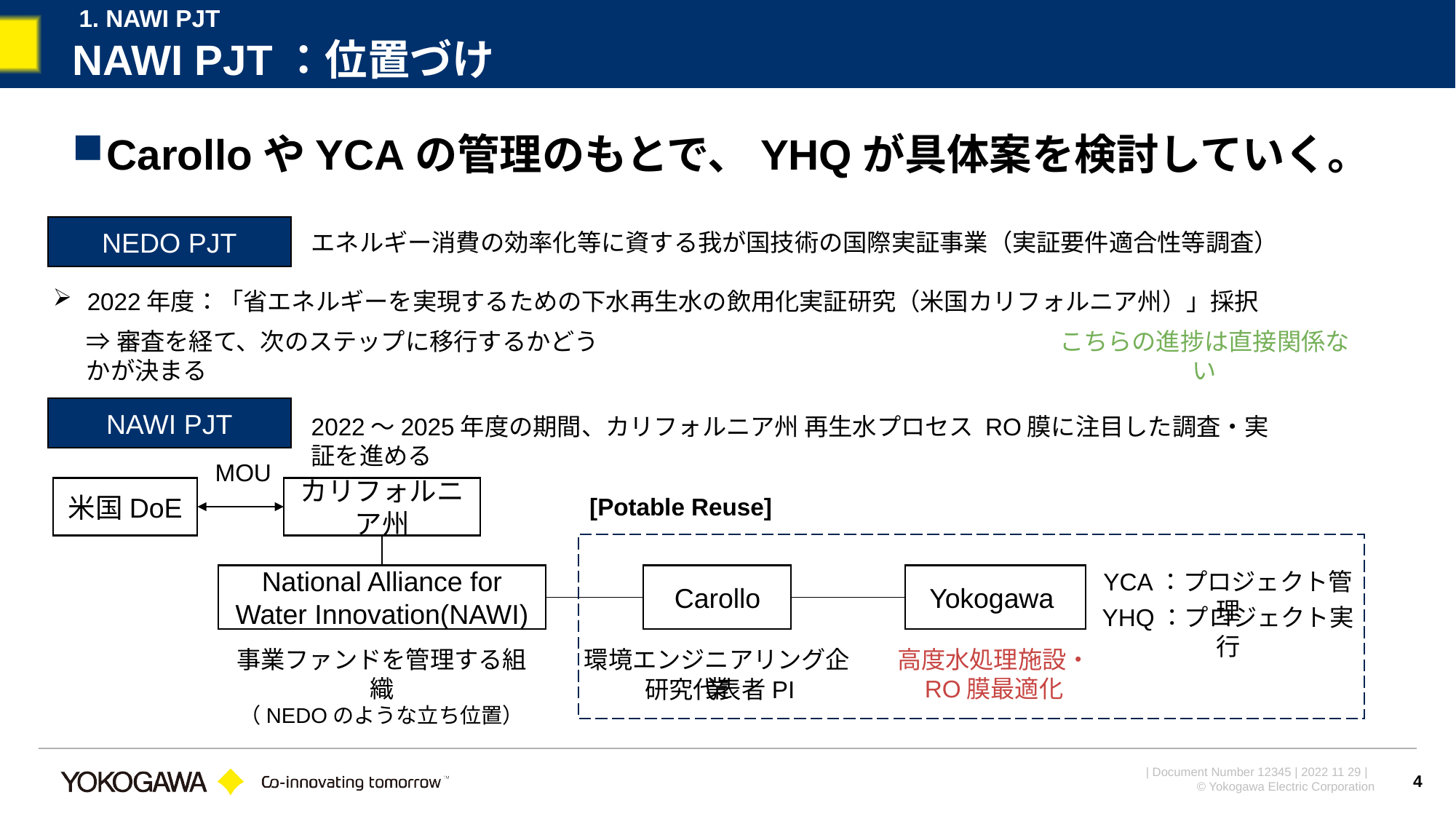

1. NAWI PJT
# NAWI PJT：位置づけ
CarolloやYCAの管理のもとで、YHQが具体案を検討していく。

NEDO PJT
エネルギー消費の効率化等に資する我が国技術の国際実証事業（実証要件適合性等調査）
2022年度：「省エネルギーを実現するための下水再生水の飲用化実証研究（米国カリフォルニア州）」採択
⇒審査を経て、次のステップに移行するかどうかが決まる
こちらの進捗は直接関係ない
NAWI PJT
2022～2025年度の期間、カリフォルニア州 再生水プロセス RO膜に注目した調査・実証を進める
MOU
カリフォルニア州
米国DoE
[Potable Reuse]

YCA：プロジェクト管理
Carollo
Yokogawa
National Alliance for
Water Innovation(NAWI)
YHQ：プロジェクト実行
事業ファンドを管理する組織
（NEDOのような立ち位置）
環境エンジニアリング企業
高度水処理施設・
RO膜最適化
研究代表者PI
4